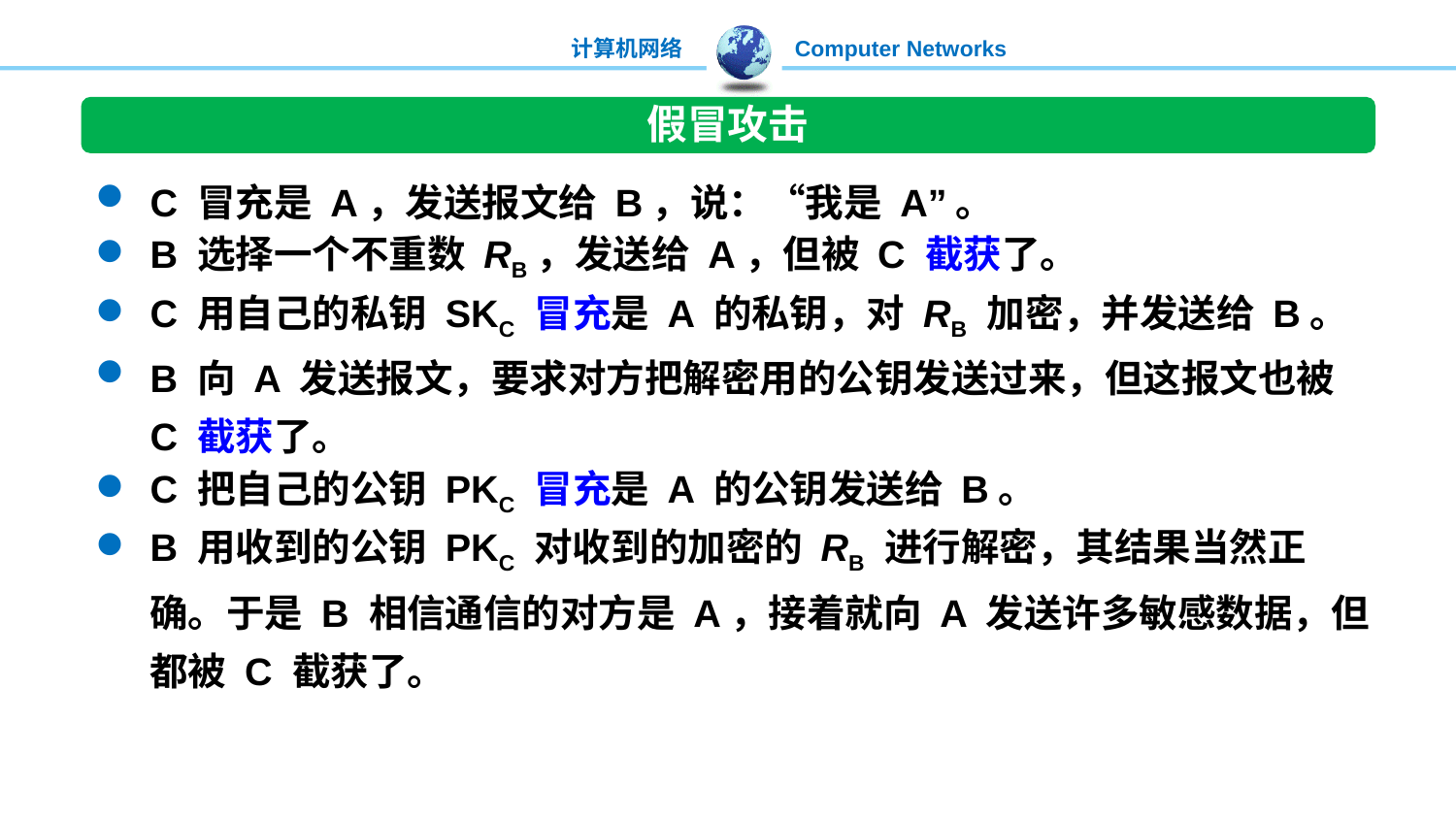

假冒攻击

C 冒充是 A，发送报文给 B，说：“我是 A”。
B 选择一个不重数 RB，发送给 A，但被 C 截获了。
C 用自己的私钥 SKC 冒充是 A 的私钥，对 RB 加密，并发送给 B。
B 向 A 发送报文，要求对方把解密用的公钥发送过来，但这报文也被 C 截获了。
C 把自己的公钥 PKC 冒充是 A 的公钥发送给 B。
B 用收到的公钥 PKC 对收到的加密的 RB 进行解密，其结果当然正确。于是 B 相信通信的对方是 A，接着就向 A 发送许多敏感数据，但都被 C 截获了。